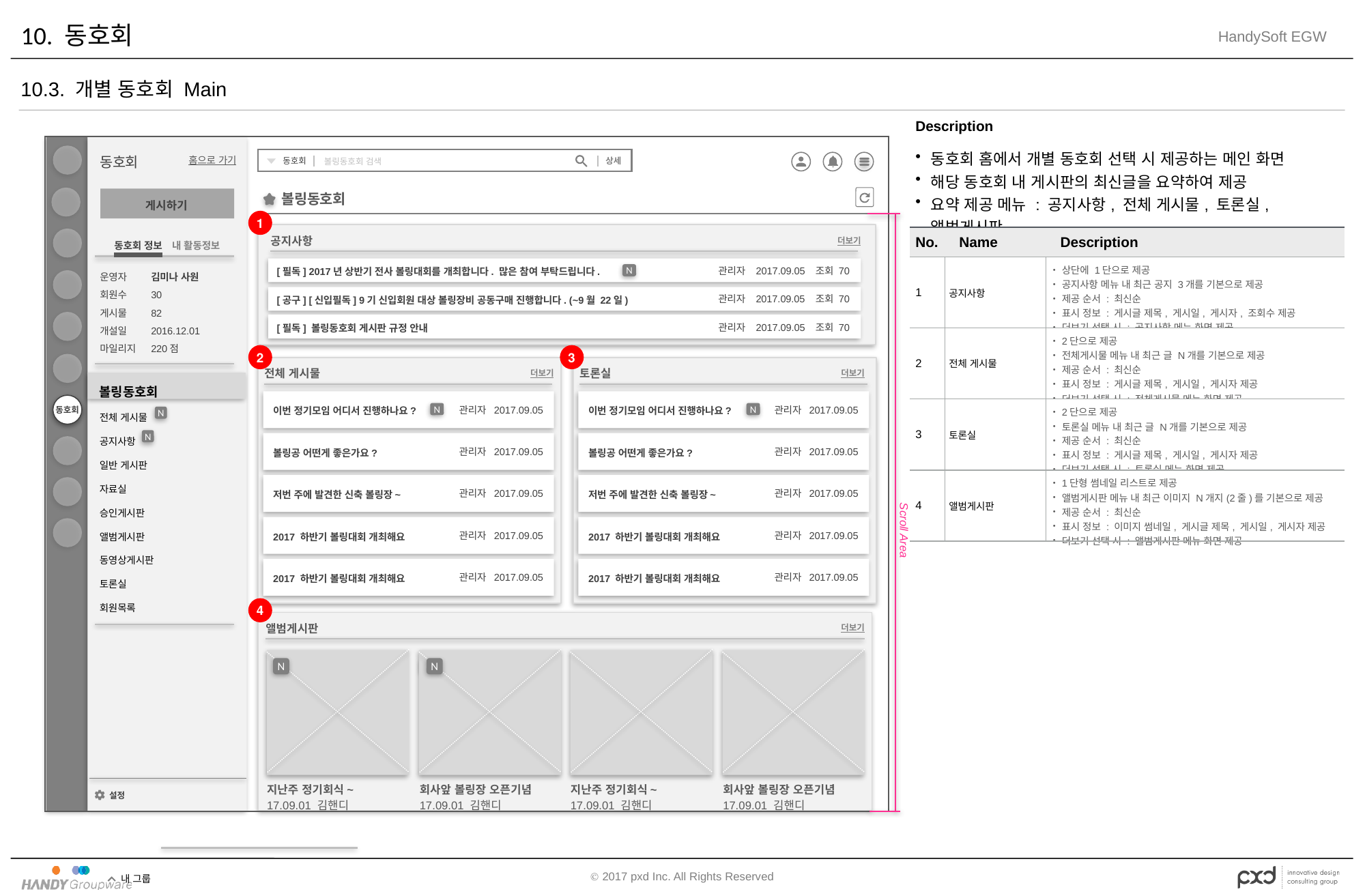

# 10. 동호회
10.3. 개별 동호회 Main
| Description |  |  |
| --- | --- | --- |
| 동호회 홈에서 개별 동호회 선택 시 제공하는 메인 화면 해당 동호회 내 게시판의 최신글을 요약하여 제공 요약 제공 메뉴 : 공지사항, 전체 게시물, 토론실, 앨범게시판 |  |  |
| No. | Name | Description |
| 1 | 공지사항 | 상단에 1단으로 제공 공지사항 메뉴 내 최근 공지 3개를 기본으로 제공 제공 순서 : 최신순 표시 정보 : 게시글 제목, 게시일, 게시자, 조회수 제공 더보기 선택 시 : 공지사항 메뉴 화면 제공 |
| 2 | 전체 게시물 | 2단으로 제공 전체게시물 메뉴 내 최근 글 N개를 기본으로 제공 제공 순서 : 최신순 표시 정보 : 게시글 제목, 게시일, 게시자 제공 더보기 선택 시 : 전체게시물 메뉴 화면 제공 |
| 3 | 토론실 | 2단으로 제공 토론실 메뉴 내 최근 글 N개를 기본으로 제공 제공 순서 : 최신순 표시 정보 : 게시글 제목, 게시일, 게시자 제공 더보기 선택 시 : 토론실 메뉴 화면 제공 |
| 4 | 앨범게시판 | 1단형 썸네일 리스트로 제공 앨범게시판 메뉴 내 최근 이미지 N개지(2줄)를 기본으로 제공 제공 순서 : 최신순 표시 정보 : 이미지 썸네일, 게시글 제목, 게시일, 게시자 제공 더보기 선택 시 : 앨범게시판 메뉴 화면 제공 |

동호회

동호회
상세
볼링동호회 검색

동호회

홈으로 가기

게시하기
볼링동호회

1

Scroll Area

공지사항
더보기

[필독] 2017년 상반기 전사 볼링대회를 개최합니다. 많은 참여 부탁드립니다.
관리자   2017.09.05   조회 70
N

[공구] [신입필독] 9기 신입회원 대상 볼링장비 공동구매 진행합니다. (~9월 22일)
관리자   2017.09.05   조회 70

[필독] 볼링동호회 게시판 규정 안내
관리자   2017.09.05   조회 70
동호회 정보
내 활동정보
운영자
회원수
게시물
개설일
마일리지
김미나 사원
30
82
2016.12.01
220점
2

3

전체 게시물

이번 정기모임 어디서 진행하나요?
 관리자  2017.09.05

볼링공 어떤게 좋은가요?
관리자  2017.09.05

저번 주에 발견한 신축 볼링장~
관리자  2017.09.05

2017 하반기 볼링대회 개최해요
관리자  2017.09.05

2017 하반기 볼링대회 개최해요
관리자  2017.09.05

토론실

이번 정기모임 어디서 진행하나요?
관리자  2017.09.05

볼링공 어떤게 좋은가요?
관리자  2017.09.05

저번 주에 발견한 신축 볼링장~
관리자  2017.09.05

2017 하반기 볼링대회 개최해요
관리자  2017.09.05

2017 하반기 볼링대회 개최해요
관리자  2017.09.05
더보기
더보기
볼링동호회
전체 게시물
공지사항
일반 게시판
자료실
승인게시판
앨범게시판
동영상게시판
토론실
회원목록

N
N
N
N

4

앨범게시판
더보기

지난주 정기회식~
회사앞 볼링장 오픈기념
17.09.01 김핸디
17.09.01 김핸디

지난주 정기회식~
회사앞 볼링장 오픈기념
17.09.01 김핸디
17.09.01 김핸디
N
N
N
N
설정

내 그룹